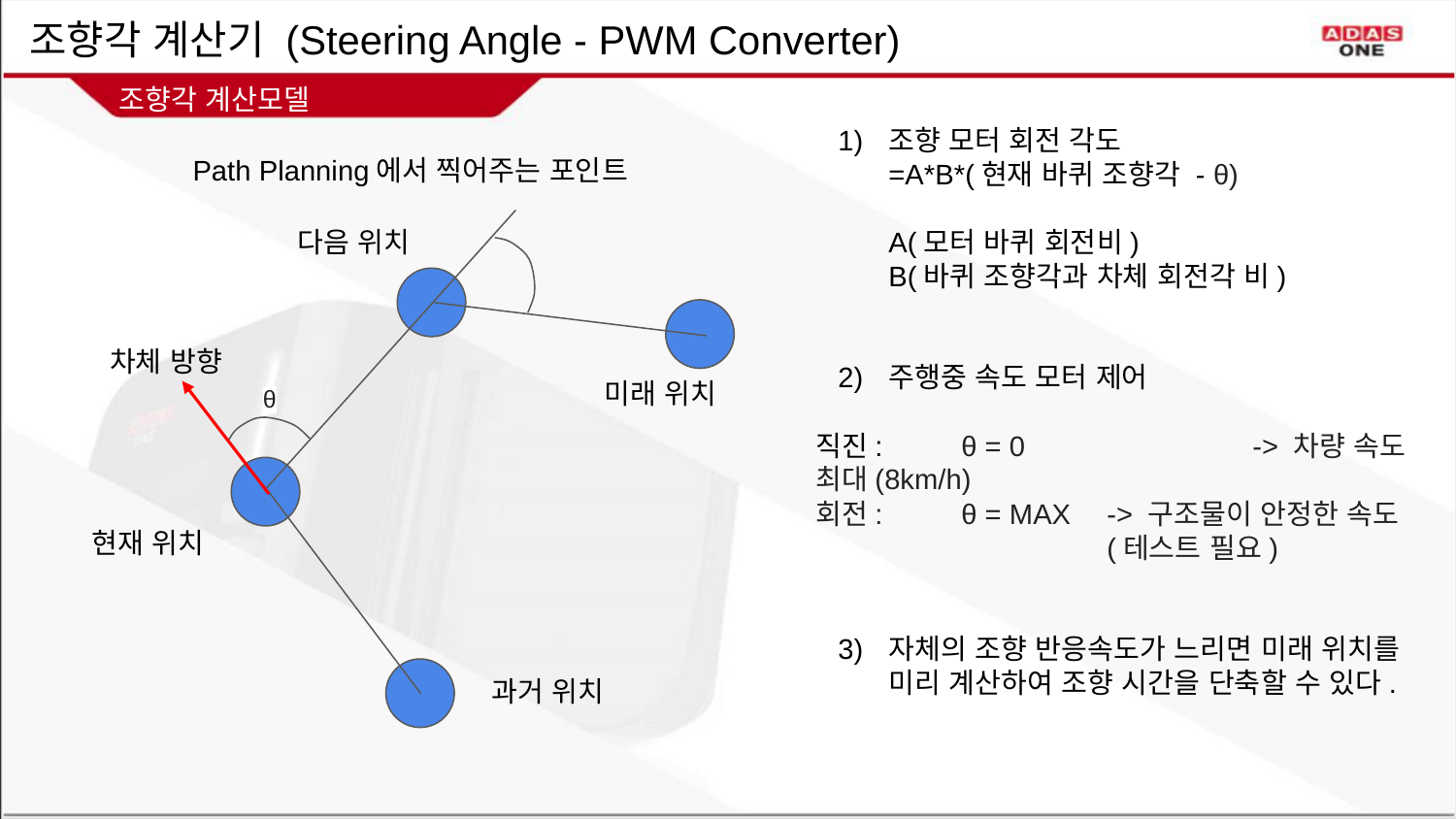

# 조향각 계산기 (Steering Angle - PWM Converter)

조향각 계산모델
조향 모터 회전 각도
=A*B*(현재 바퀴 조향각 - θ)

A(모터 바퀴 회전비)
B(바퀴 조향각과 차체 회전각 비)

주행중 속도 모터 제어

직진:	θ = 0		-> 차량 속도 최대(8km/h)
회전:	θ = MAX 	-> 구조물이 안정한 속도
(테스트 필요)

자체의 조향 반응속도가 느리면 미래 위치를 미리 계산하여 조향 시간을 단축할 수 있다.

Path Planning에서 찍어주는 포인트

다음 위치

미래 위치
θ

현재 위치

과거 위치

차체 방향